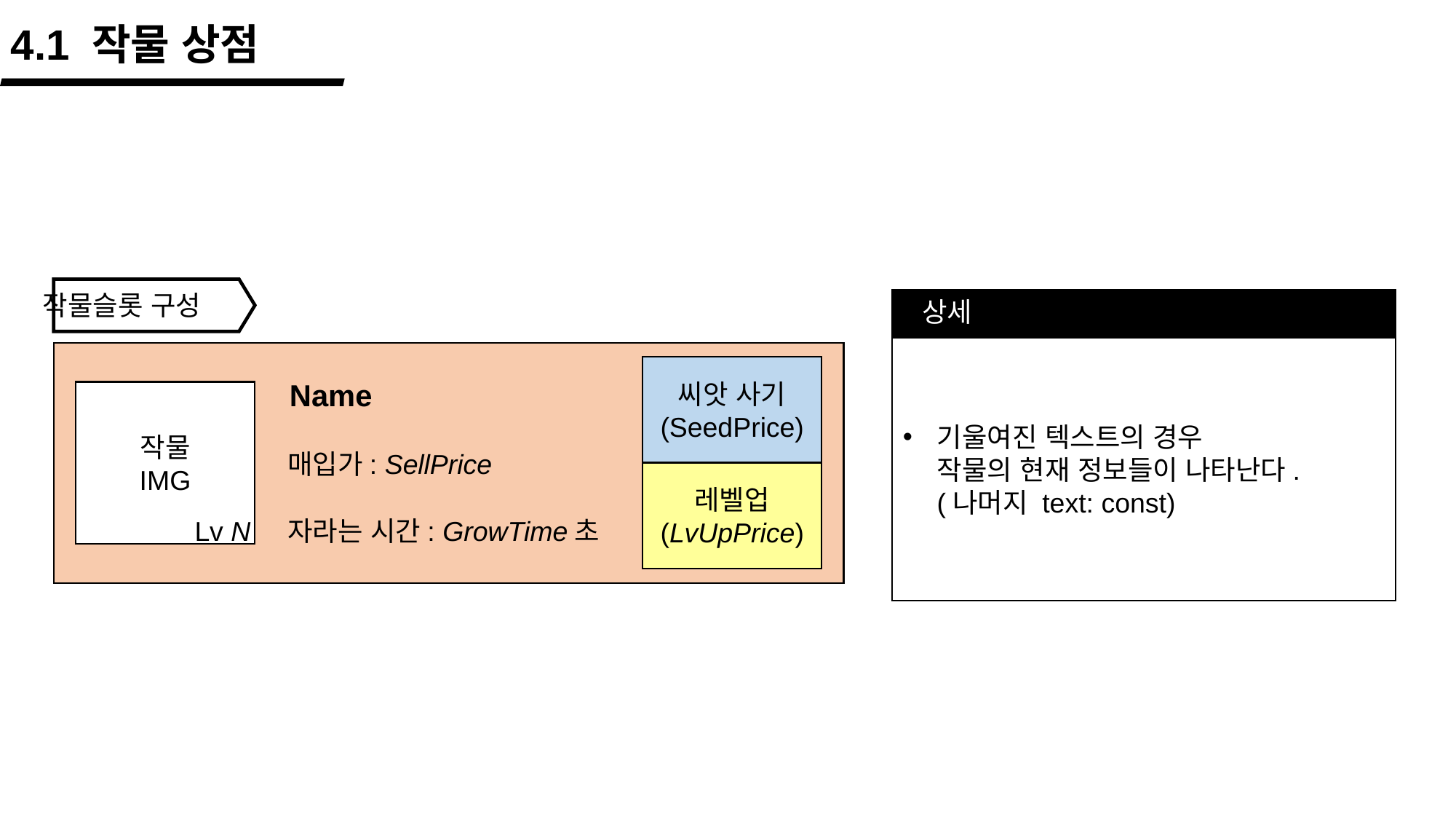

4.1 작물 상점

작물슬롯 구성
상세

기울여진 텍스트의 경우
작물의 현재 정보들이 나타난다.
(나머지 text: const)

씨앗 사기
(SeedPrice)
Name
작물
IMG
매입가: SellPrice
레벨업
(LvUpPrice)
Lv N
자라는 시간: GrowTime초